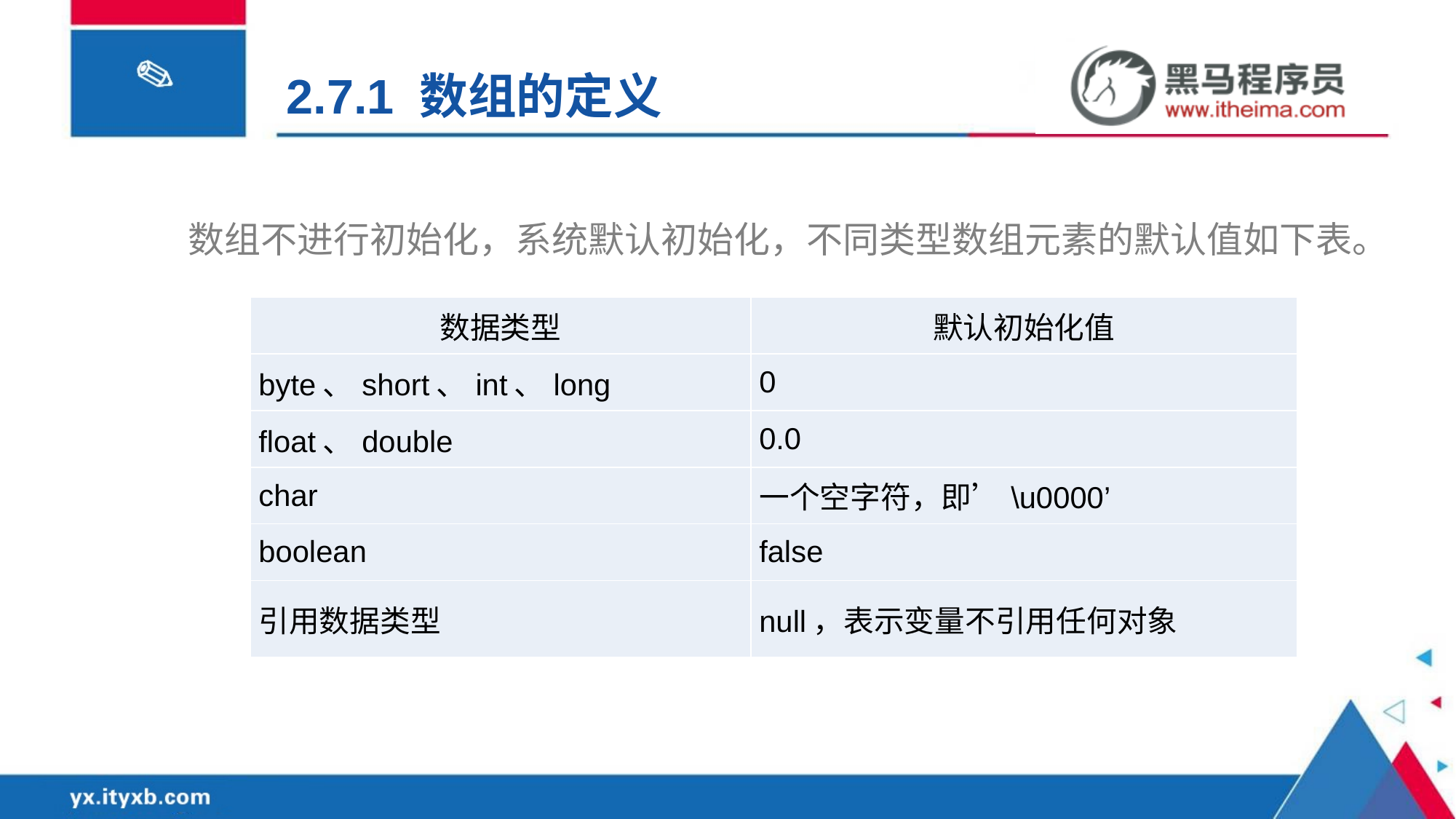

2.7.1 数组的定义

数组不进行初始化，系统默认初始化，不同类型数组元素的默认值如下表。
| 数据类型 | 默认初始化值 |
| --- | --- |
| byte、short、int、long | 0 |
| float、double | 0.0 |
| char | 一个空字符，即’\u0000’ |
| boolean | false |
| 引用数据类型 | null，表示变量不引用任何对象 |